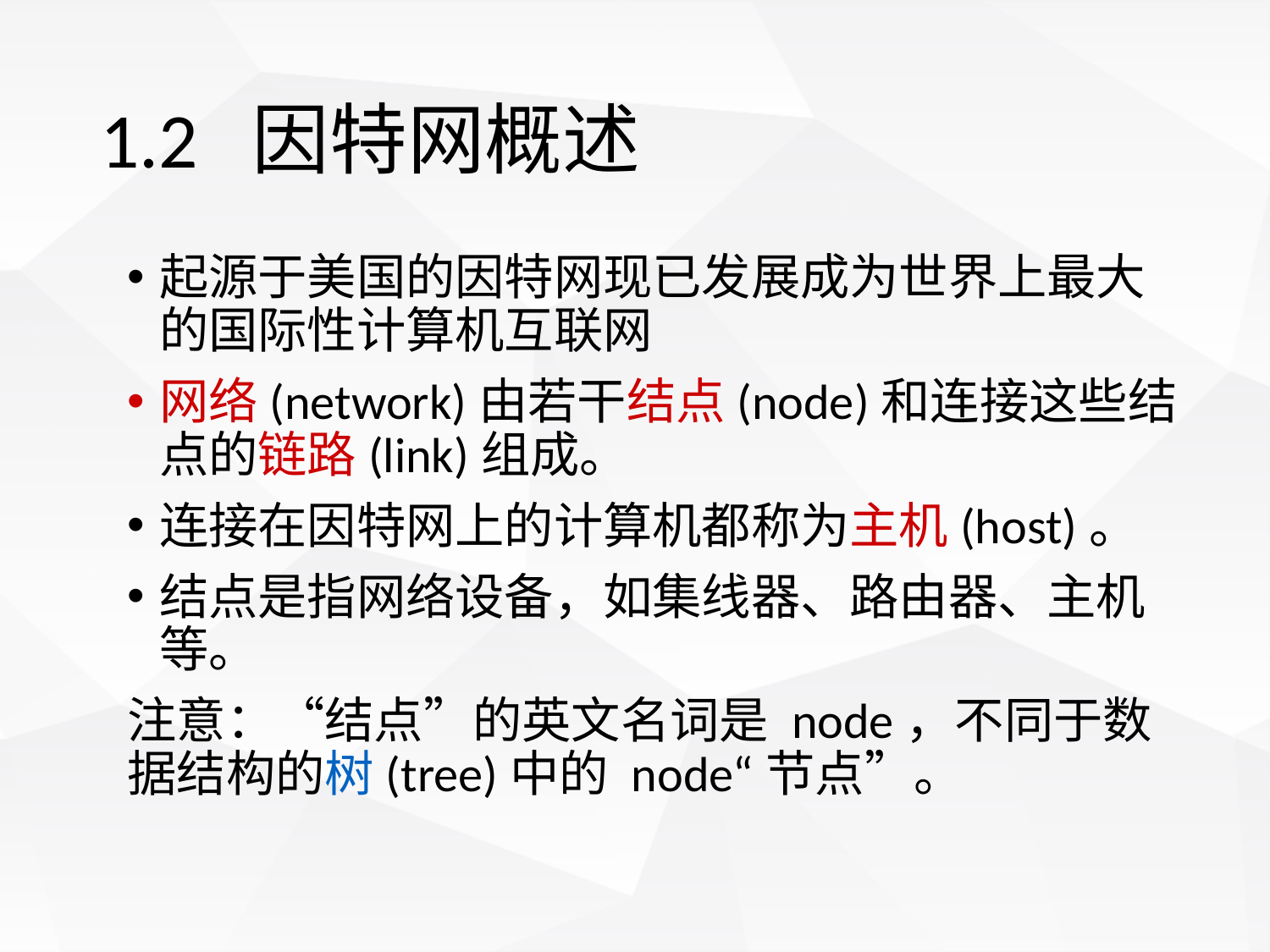

# 1.2  因特网概述
起源于美国的因特网现已发展成为世界上最大的国际性计算机互联网
网络(network)由若干结点(node)和连接这些结点的链路(link)组成。
连接在因特网上的计算机都称为主机(host)。
结点是指网络设备，如集线器、路由器、主机等。
注意：“结点”的英文名词是 node，不同于数据结构的树(tree)中的 node“节点”。